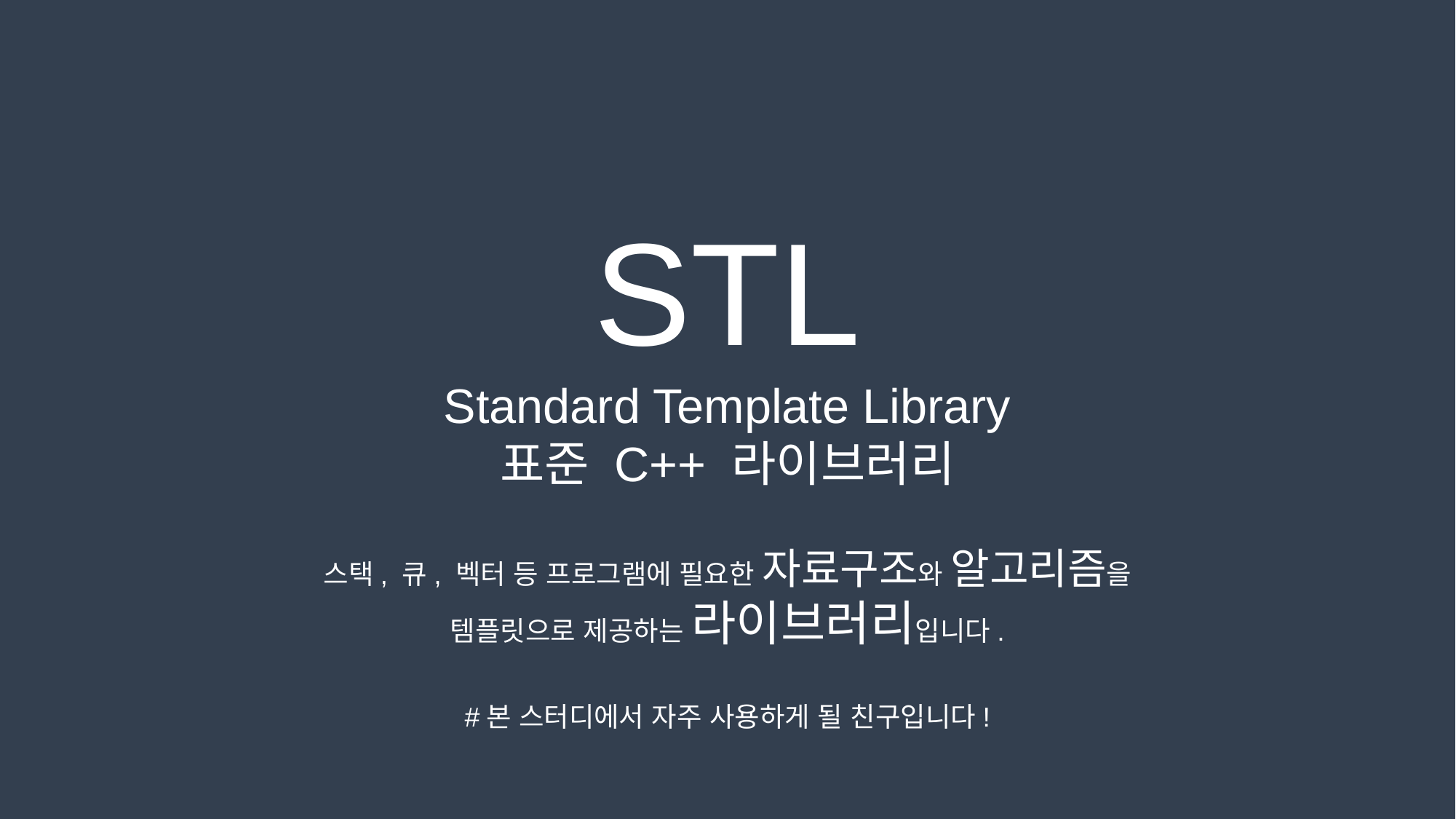

STL
Standard Template Library
표준 C++ 라이브러리
스택, 큐, 벡터 등 프로그램에 필요한 자료구조와 알고리즘을
템플릿으로 제공하는 라이브러리입니다.
#본 스터디에서 자주 사용하게 될 친구입니다!